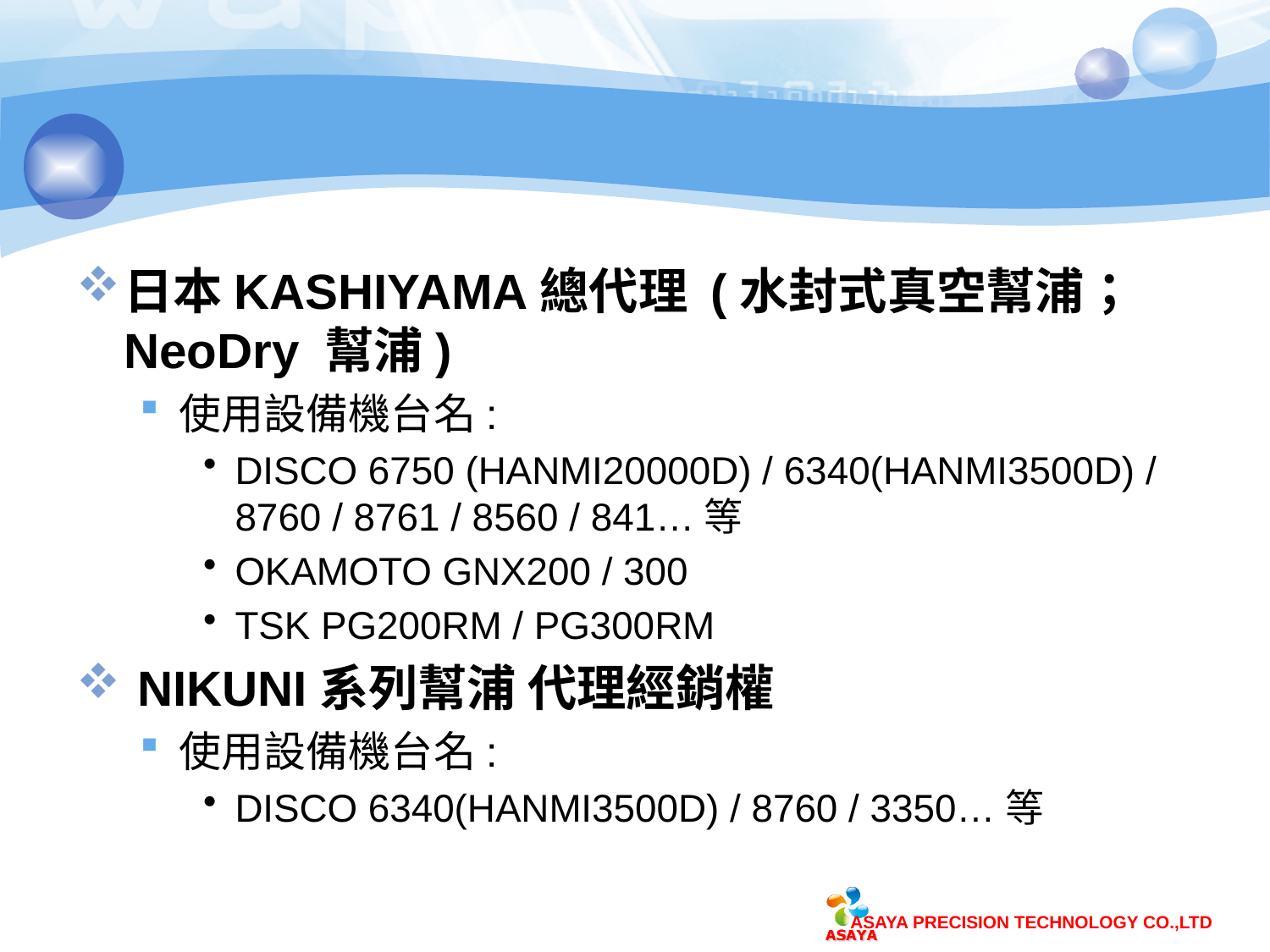

#
日本KASHIYAMA總代理 (水封式真空幫浦；NeoDry 幫浦)
使用設備機台名:
DISCO 6750 (HANMI20000D) / 6340(HANMI3500D) / 8760 / 8761 / 8560 / 841…等
OKAMOTO GNX200 / 300
TSK PG200RM / PG300RM
 NIKUNI系列幫浦 代理經銷權
使用設備機台名:
DISCO 6340(HANMI3500D) / 8760 / 3350…等